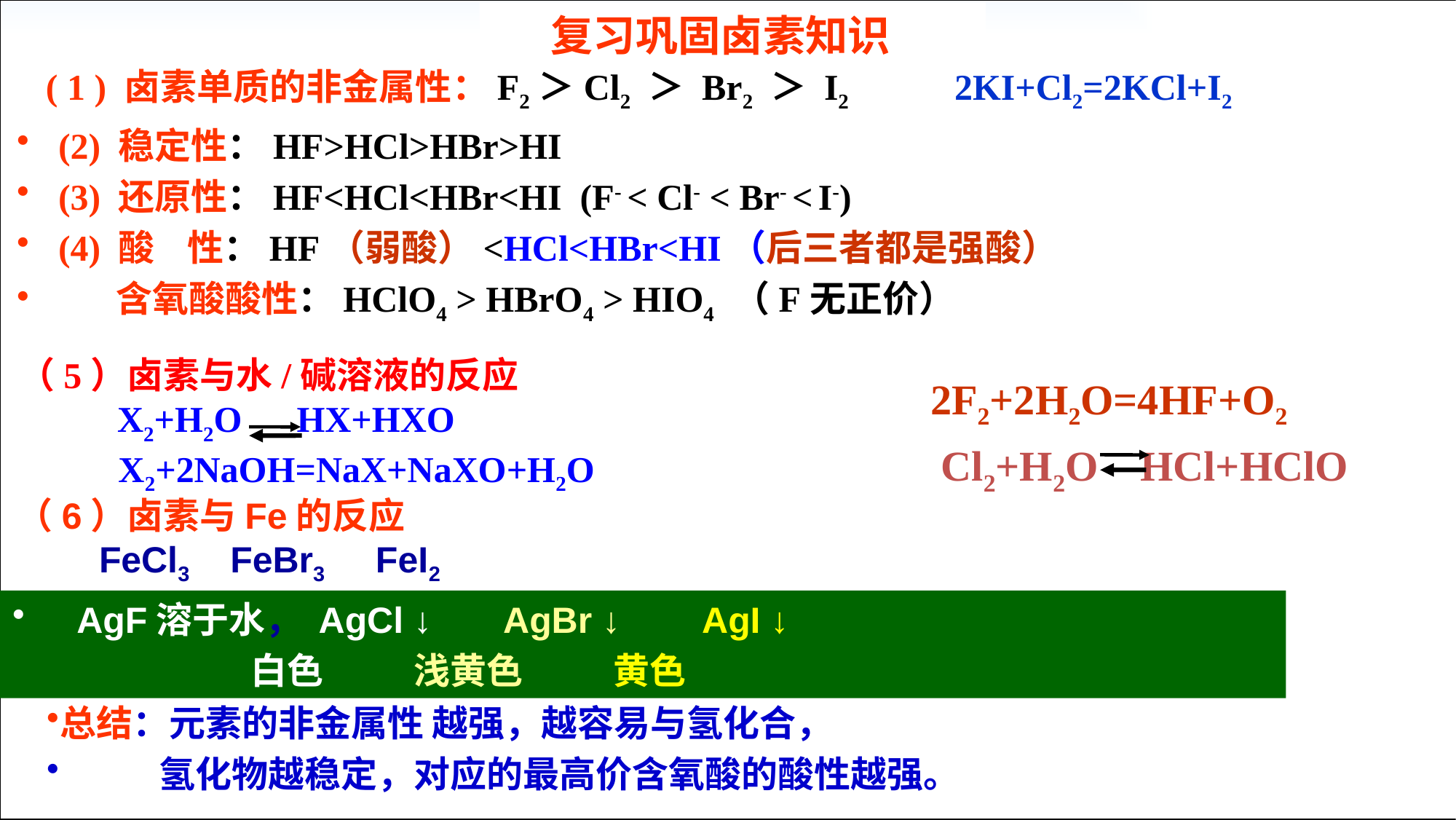

复习巩固卤素知识
( 1 ) 卤素单质的非金属性：F2＞Cl2 ＞ Br2 ＞ I2                    2KI+Cl2=2KCl+I2
(2) 稳定性：HF>HCl>HBr>HI
(3) 还原性：HF<HCl<HBr<HI  (F- < Cl- < Br- < I-)
(4) 酸    性：HF（弱酸）<HCl<HBr<HI（后三者都是强酸）
      含氧酸酸性：HClO4 > HBrO4 > HIO4  （F无正价）
             2F2+2H2O=4HF+O2
              Cl2+H2O    HCl+HClO

（5）卤素与水/碱溶液的反应
           X2+H2O      HX+HXO
           X2+2NaOH=NaX+NaXO+H2O

（6）卤素与Fe的反应
         FeCl3    FeBr3     FeI2

     AgF溶于水， AgCl ↓       AgBr ↓        AgI ↓
                            白色           浅黄色           黄色
总结：元素的非金属性 越强，越容易与氢化合，
           氢化物越稳定，对应的最高价含氧酸的酸性越强。